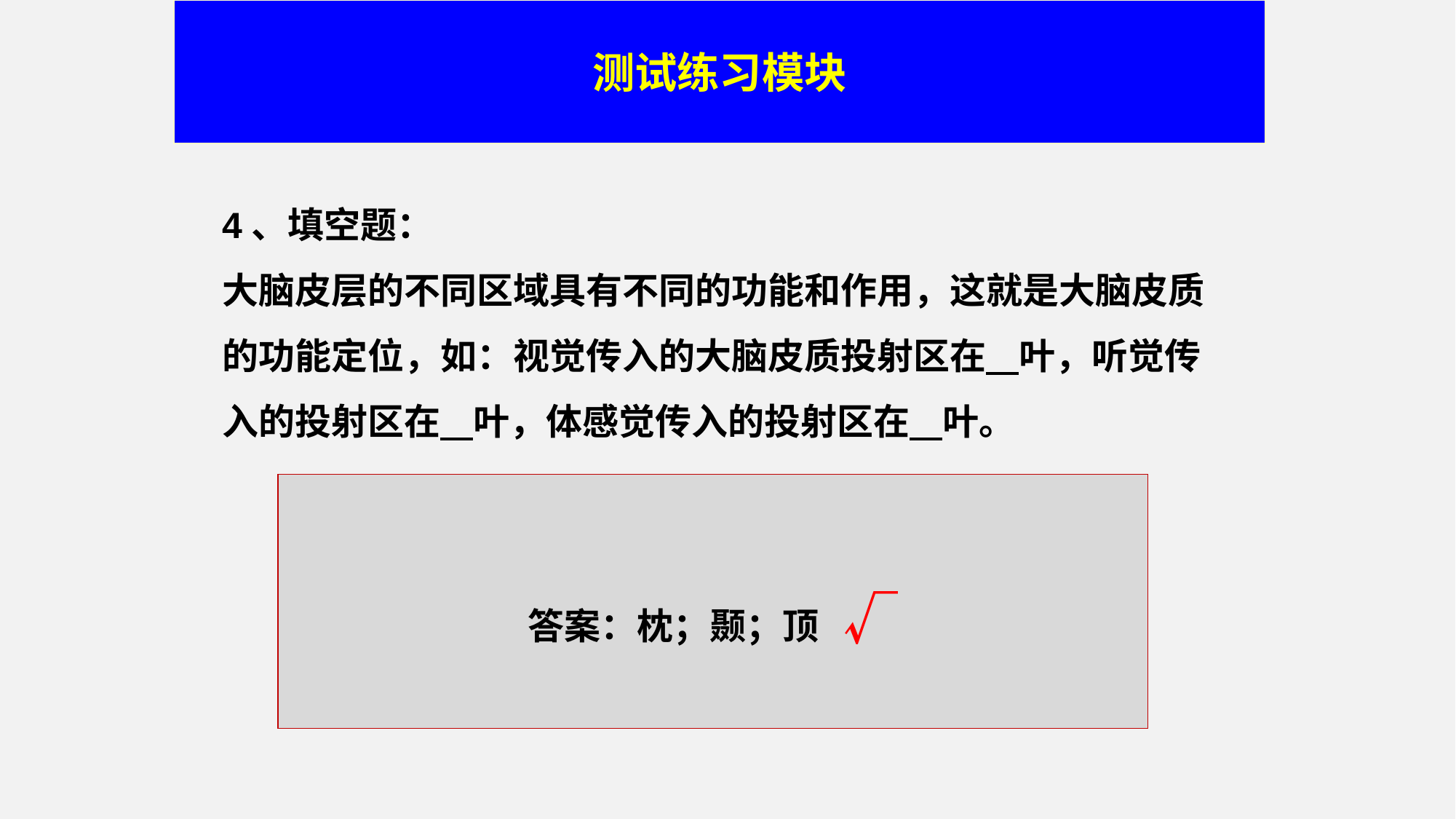

测试练习模块
4、填空题：
大脑皮层的不同区域具有不同的功能和作用，这就是大脑皮质的功能定位，如：视觉传入的大脑皮质投射区在    叶，听觉传入的投射区在    叶，体感觉传入的投射区在    叶。
答案：枕；颞；顶   √